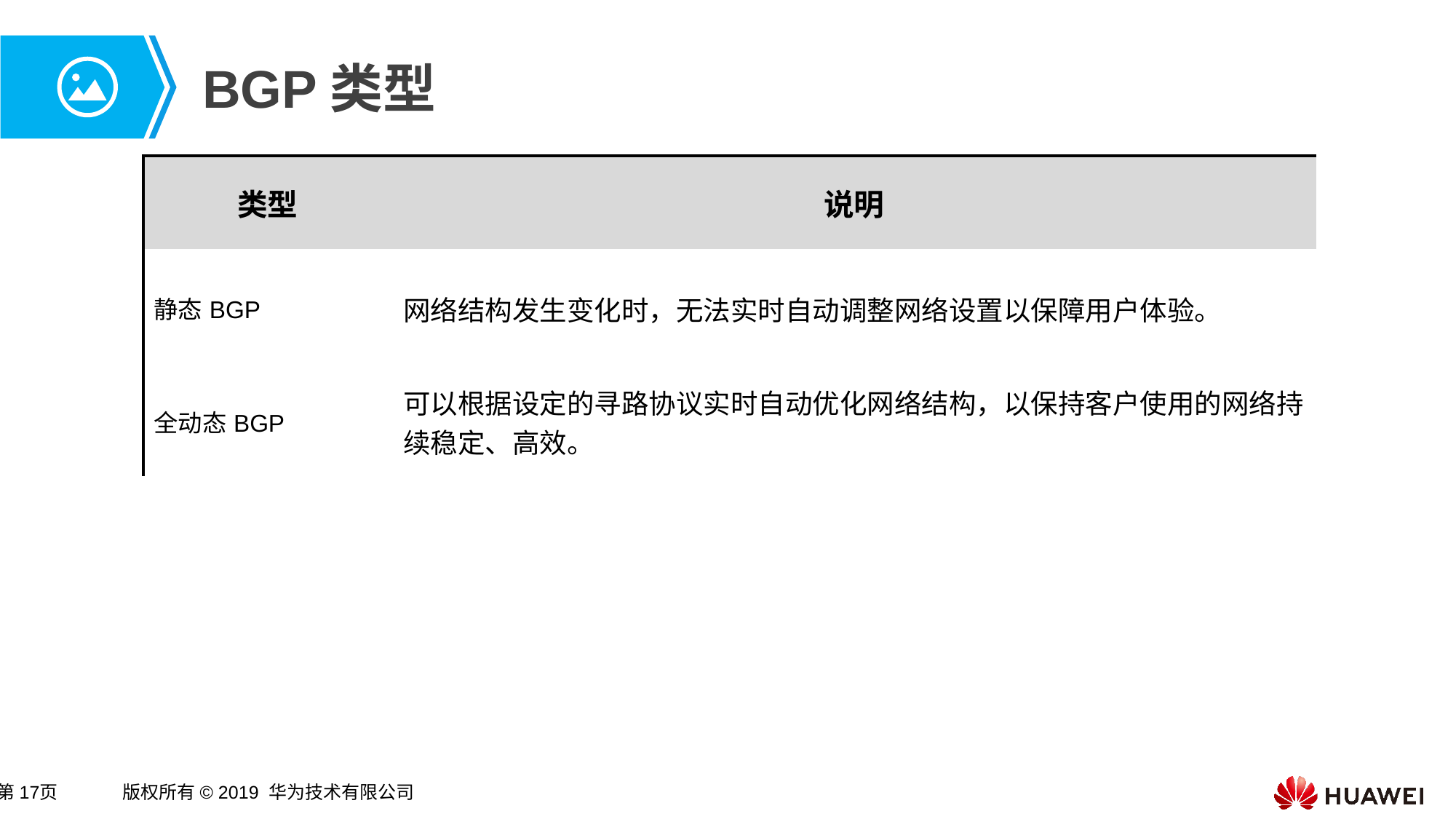

# BGP类型
| 类型 | 说明 |
| --- | --- |
| 静态BGP | 网络结构发生变化时，无法实时自动调整网络设置以保障用户体验。 |
| 全动态BGP | 可以根据设定的寻路协议实时自动优化网络结构，以保持客户使用的网络持续稳定、高效。 |